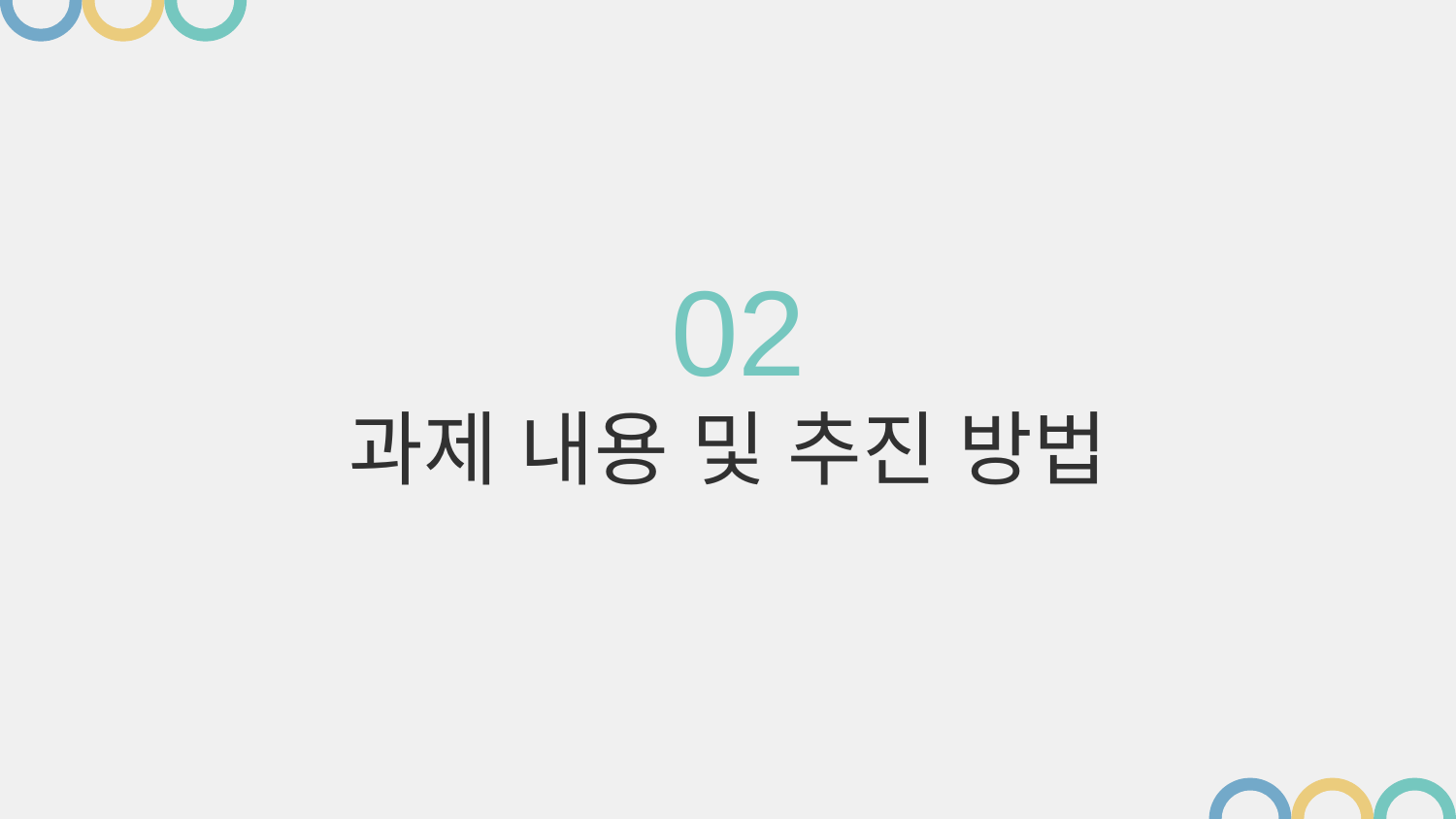

# 02
과제 내용 및 추진 방법